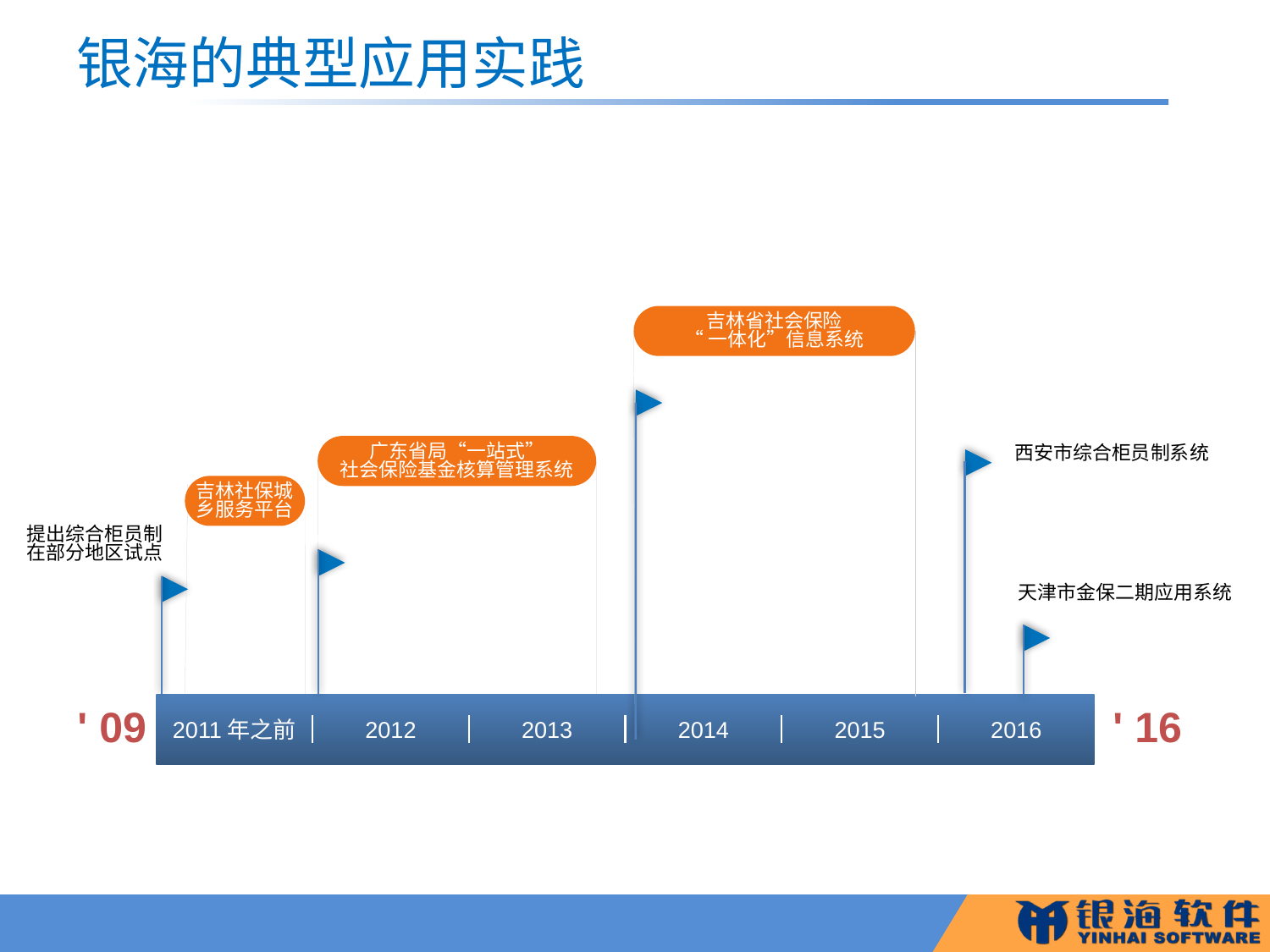

# 银海的典型应用实践
吉林省社会保险
“一体化”信息系统

广东省局“一站式”
社会保险基金核算管理系统
西安市综合柜员制系统

吉林社保城
乡服务平台
提出综合柜员制在部分地区试点

天津市金保二期应用系统

' 09

2011年之前
2012
2013
2014
2015
2016
' 16